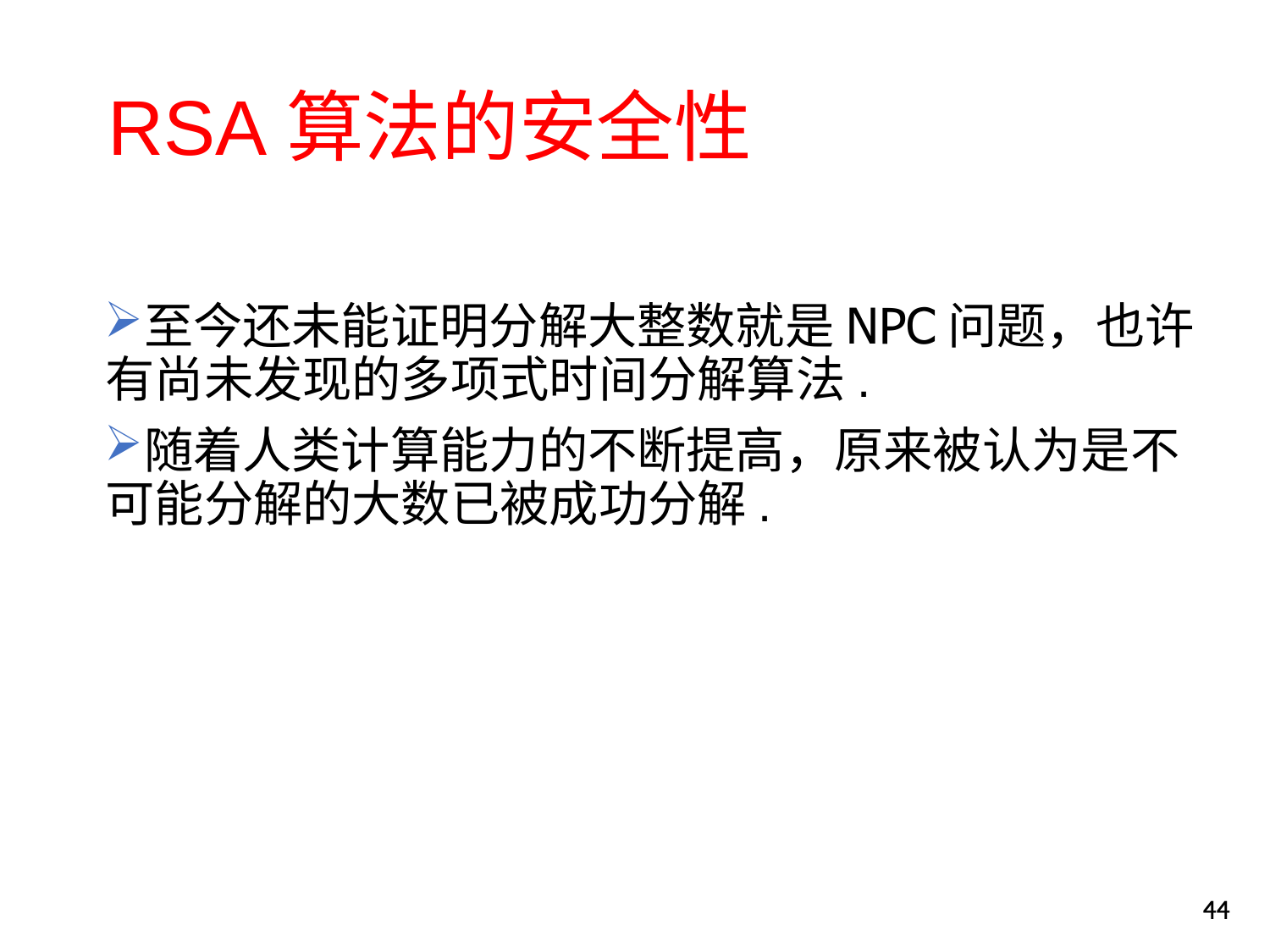

RSA算法的安全性
至今还未能证明分解大整数就是NPC问题，也许有尚未发现的多项式时间分解算法.
随着人类计算能力的不断提高，原来被认为是不可能分解的大数已被成功分解.
44